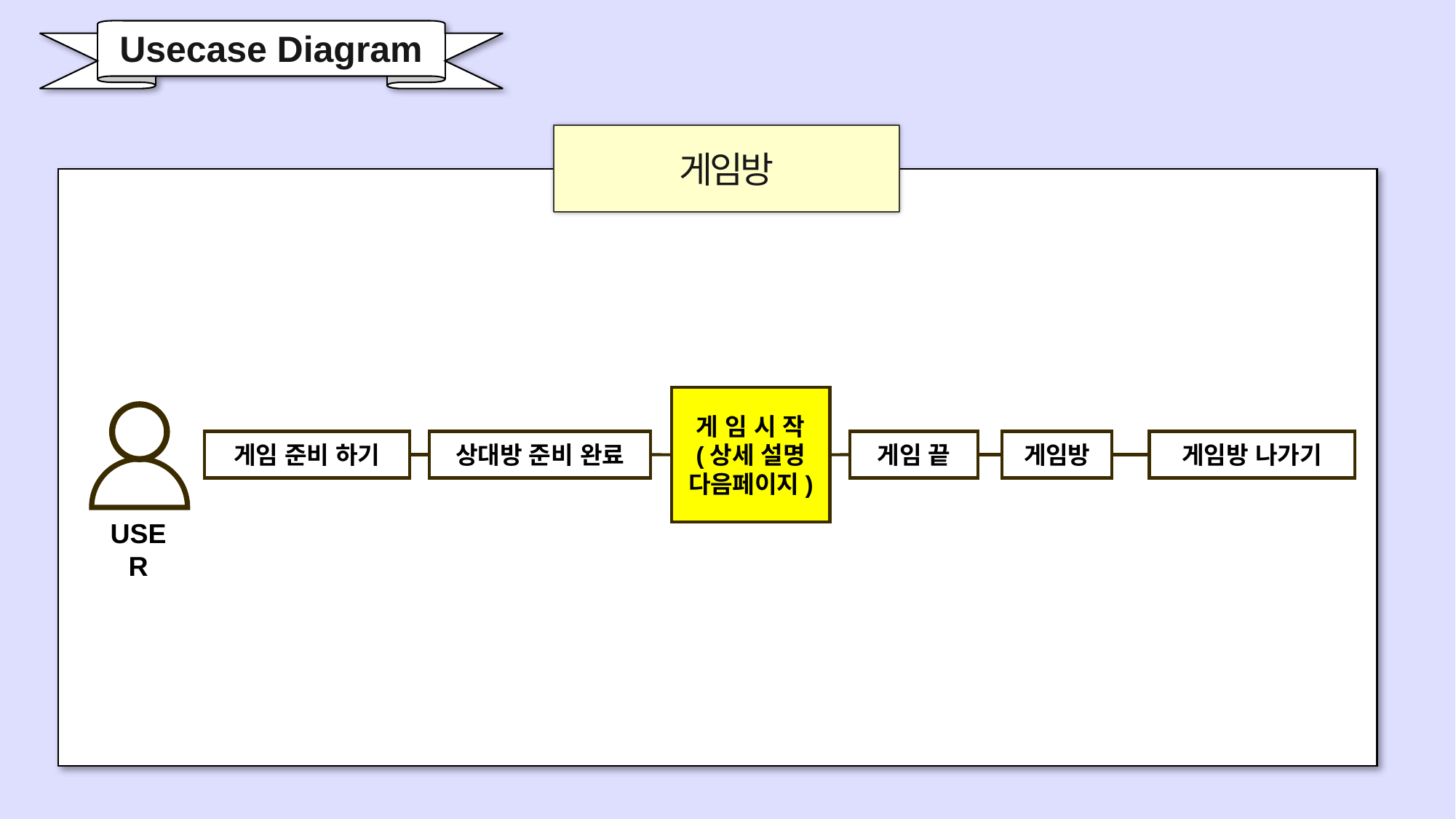

Usecase Diagram

게임방

게 임 시 작
(상세 설명 다음페이지)
게임방 나가기
게임 준비 하기

USER
게임 끝
게임방
상대방 준비 완료